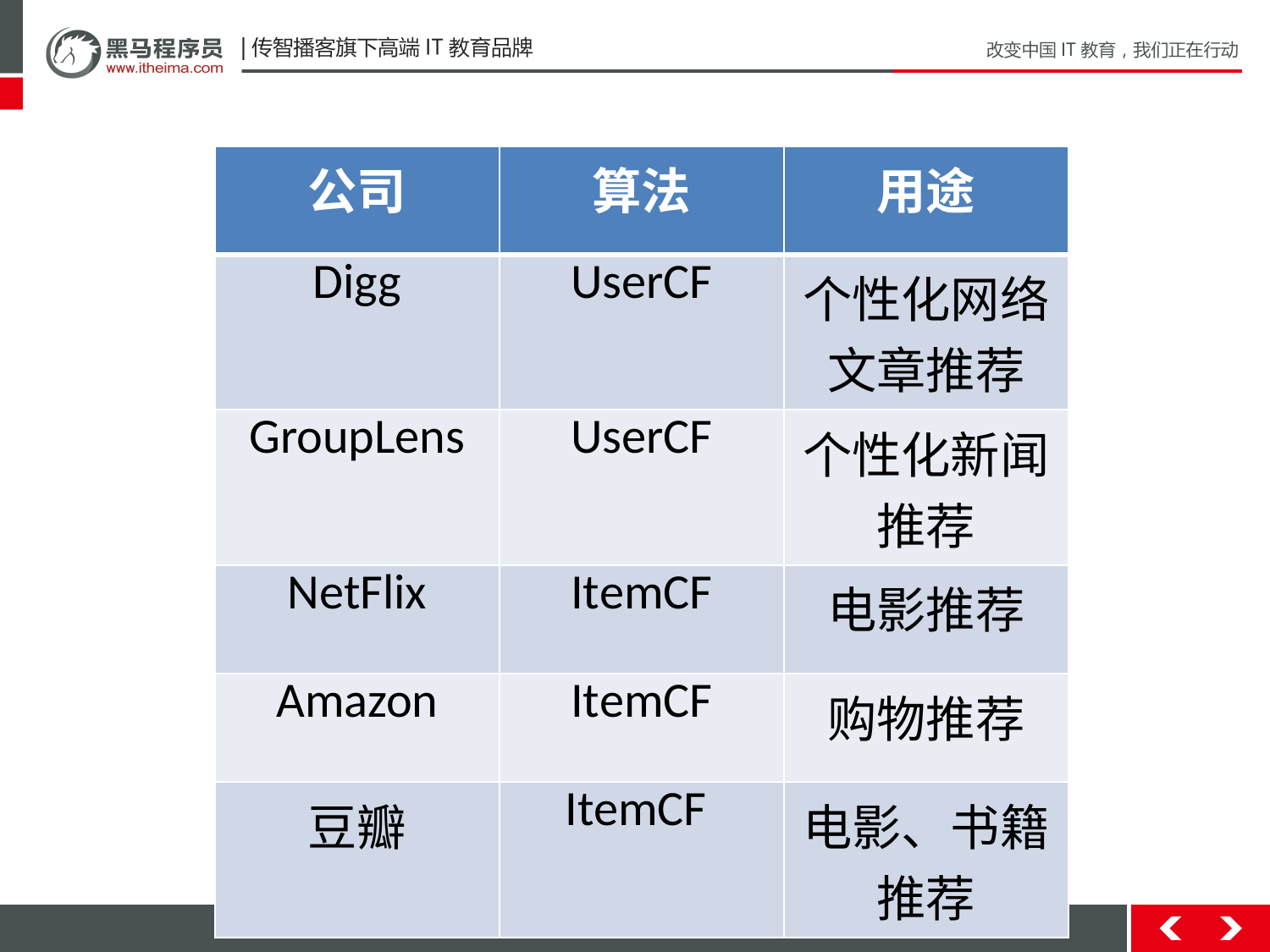

| 公司 | 算法 | 用途 |
| --- | --- | --- |
| Digg | UserCF | 个性化网络文章推荐 |
| GroupLens | UserCF | 个性化新闻推荐 |
| NetFlix | ItemCF | 电影推荐 |
| Amazon | ItemCF | 购物推荐 |
| 豆瓣 | ItemCF | 电影、书籍推荐 |